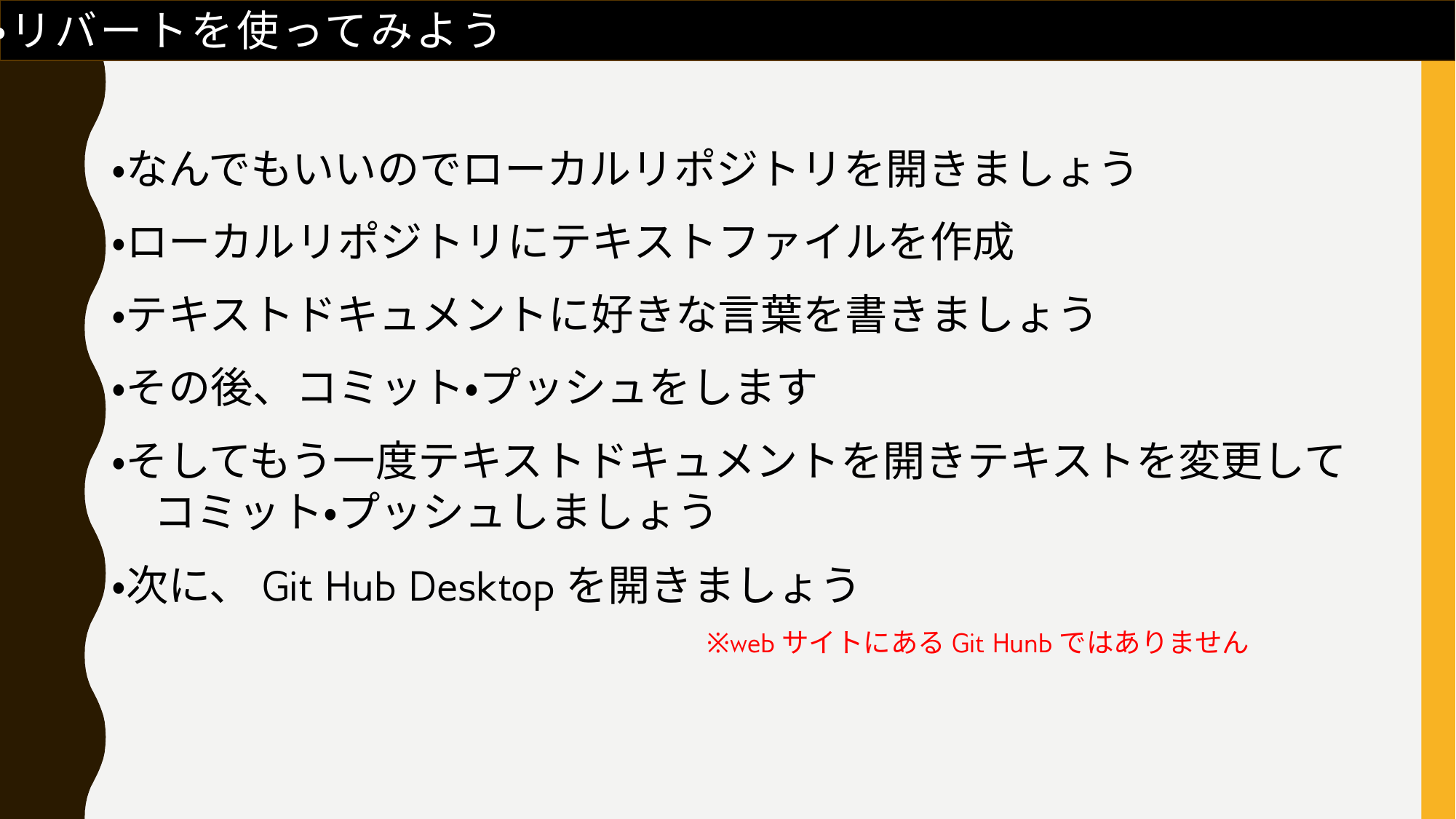

・リバートを使ってみよう
・なんでもいいのでローカルリポジトリを開きましょう
・ローカルリポジトリにテキストファイルを作成
・テキストドキュメントに好きな言葉を書きましょう
・その後、コミット・プッシュをします
・そしてもう一度テキストドキュメントを開きテキストを変更して
　コミット・プッシュしましょう
・次に、Git Hub Desktopを開きましょう
※webサイトにあるGit Hunbではありません